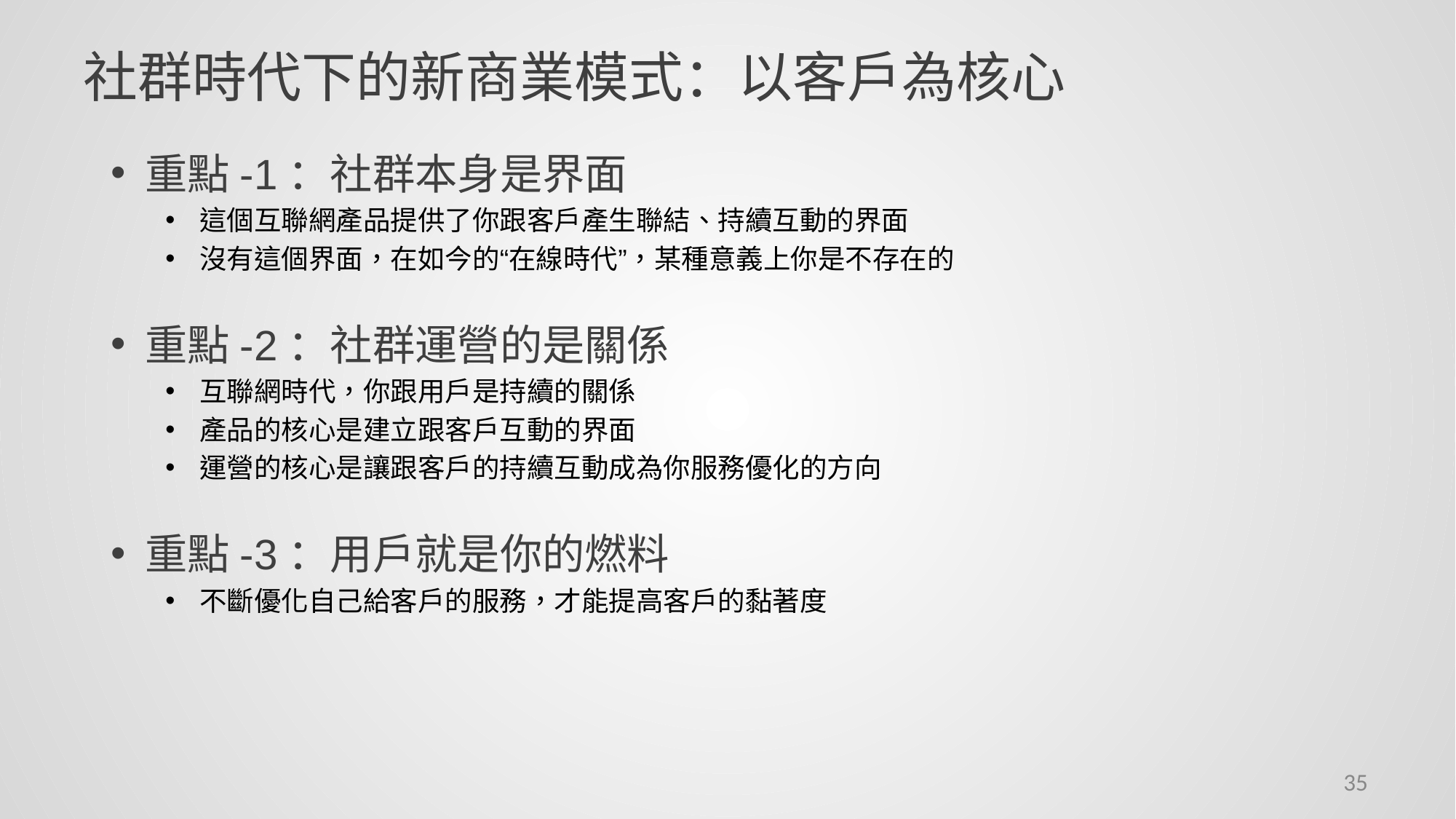

# 社群時代下的新商業模式：以客戶為核心
重點-1：社群本身是界面
這個互聯網產品提供了你跟客戶產生聯結、持續互動的界面
沒有這個界面，在如今的“在線時代”，某種意義上你是不存在的

重點-2：社群運營的是關係
互聯網時代，你跟用戶是持續的關係
產品的核心是建立跟客戶互動的界面
運營的核心是讓跟客戶的持續互動成為你服務優化的方向

重點-3：用戶就是你的燃料
不斷優化自己給客戶的服務，才能提高客戶的黏著度

35